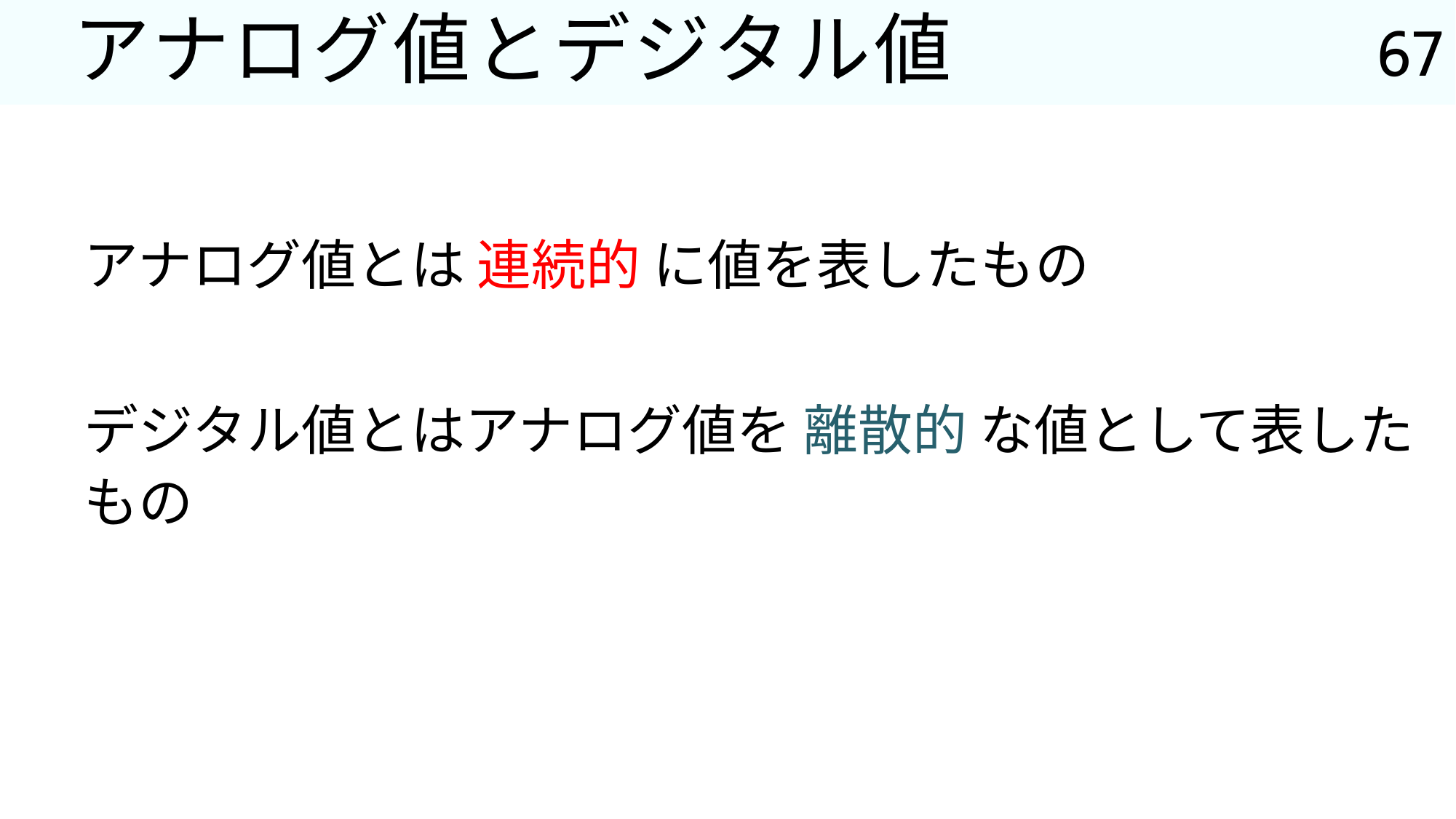

67
# アナログ値とデジタル値
アナログ値とは 連続的 に値を表したもの

デジタル値とはアナログ値を 離散的 な値として表したもの